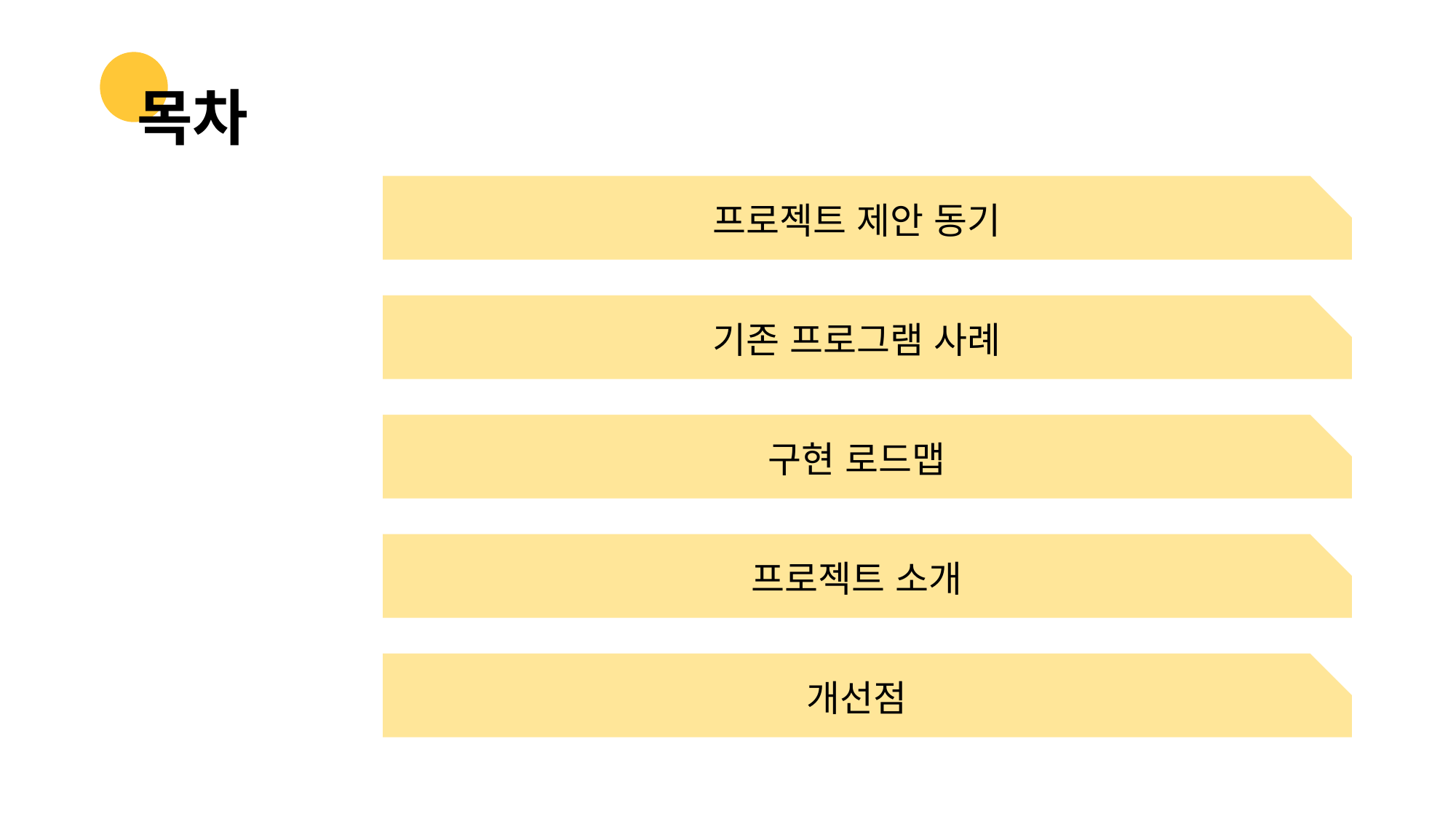

# 목차

프로젝트 제안 동기
기존 프로그램 사례
구현 로드맵
프로젝트 소개
개선점